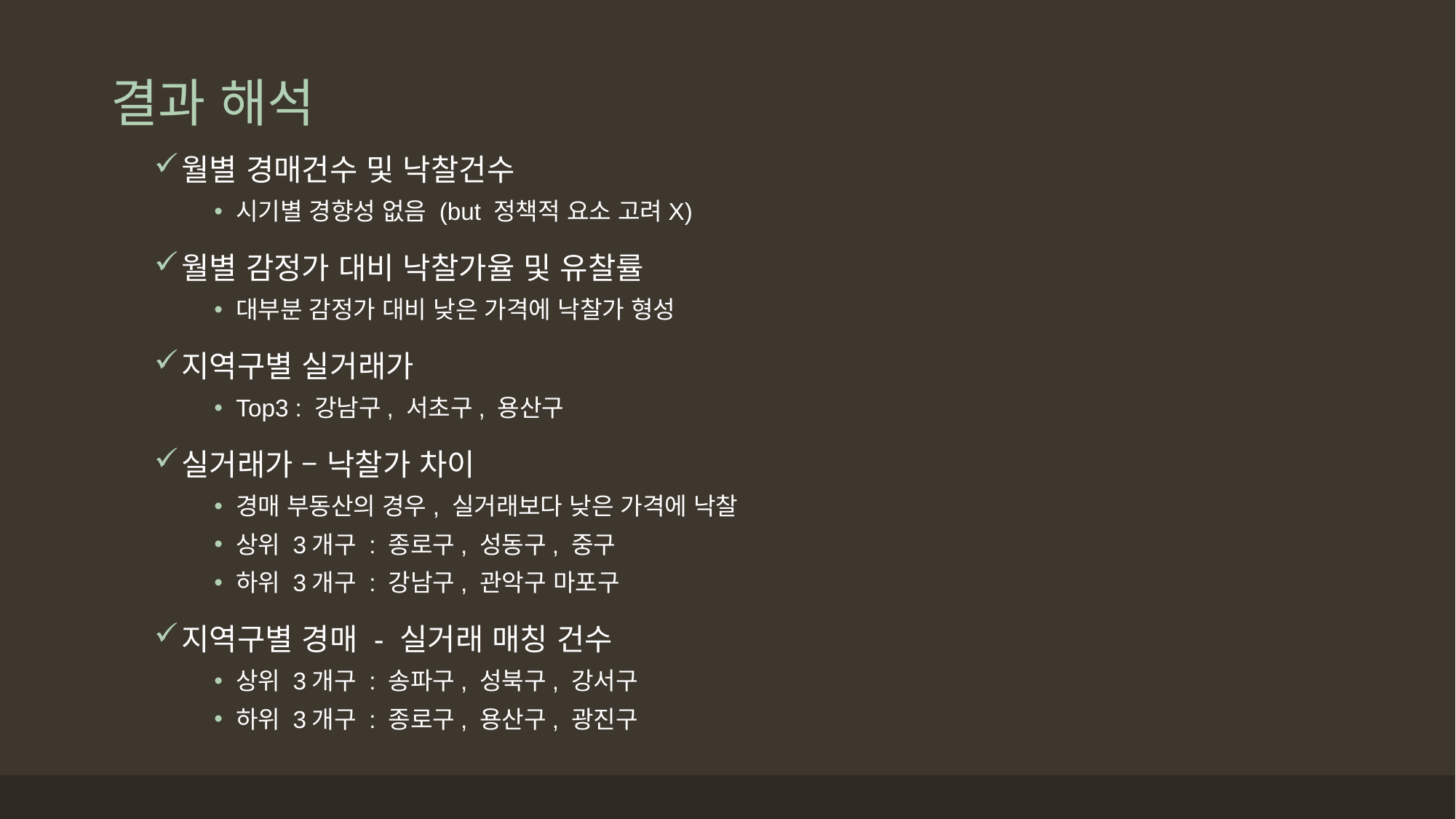

# 결과 해석
월별 경매건수 및 낙찰건수
시기별 경향성 없음 (but 정책적 요소 고려X)
월별 감정가 대비 낙찰가율 및 유찰률
대부분 감정가 대비 낮은 가격에 낙찰가 형성
지역구별 실거래가
Top3 : 강남구, 서초구, 용산구
실거래가 – 낙찰가 차이
경매 부동산의 경우, 실거래보다 낮은 가격에 낙찰
상위 3개구 : 종로구, 성동구, 중구
하위 3개구 : 강남구, 관악구 마포구
지역구별 경매 - 실거래 매칭 건수
상위 3개구 : 송파구, 성북구, 강서구
하위 3개구 : 종로구, 용산구, 광진구